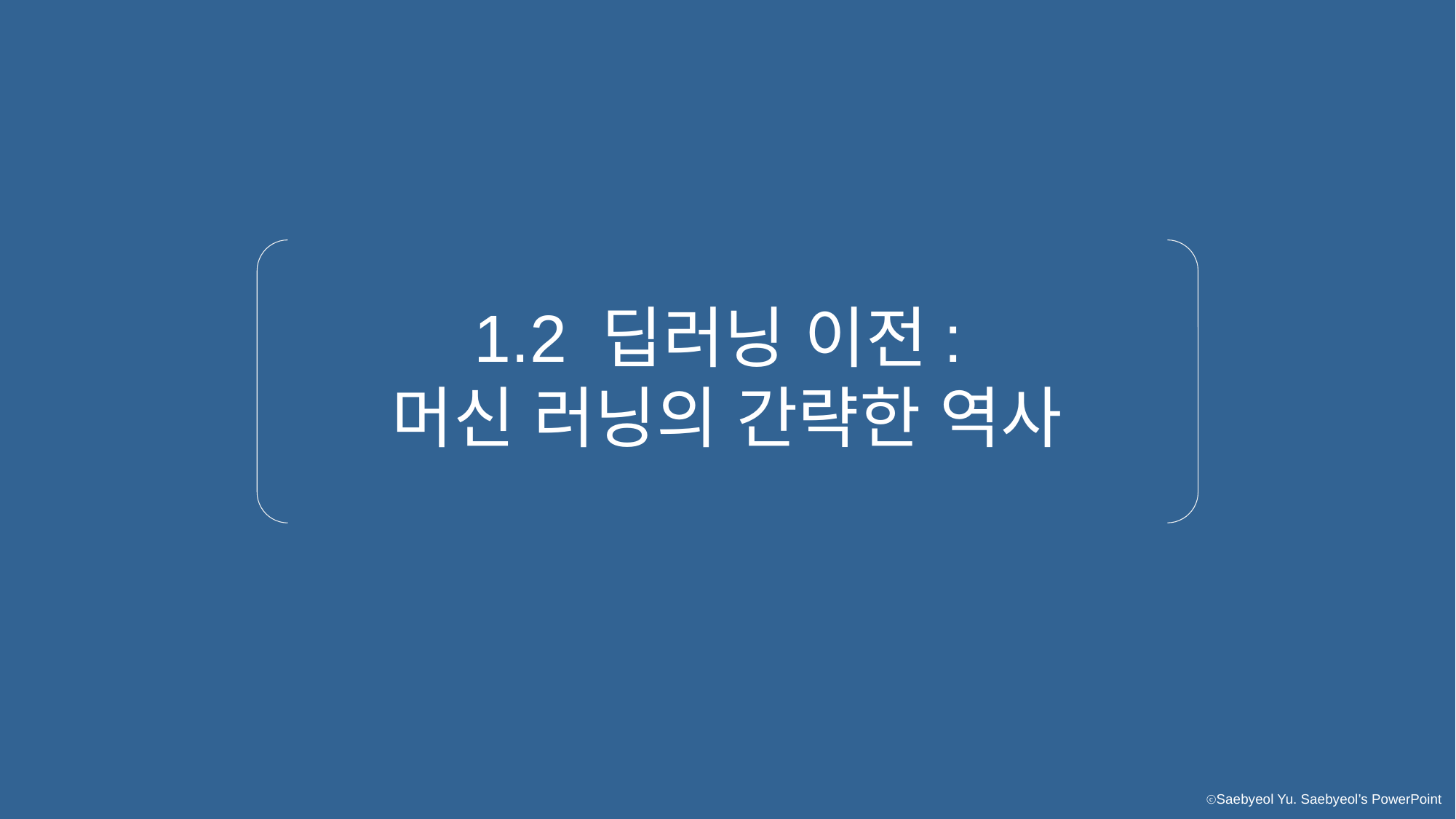

1.2 딥러닝 이전:
머신 러닝의 간략한 역사